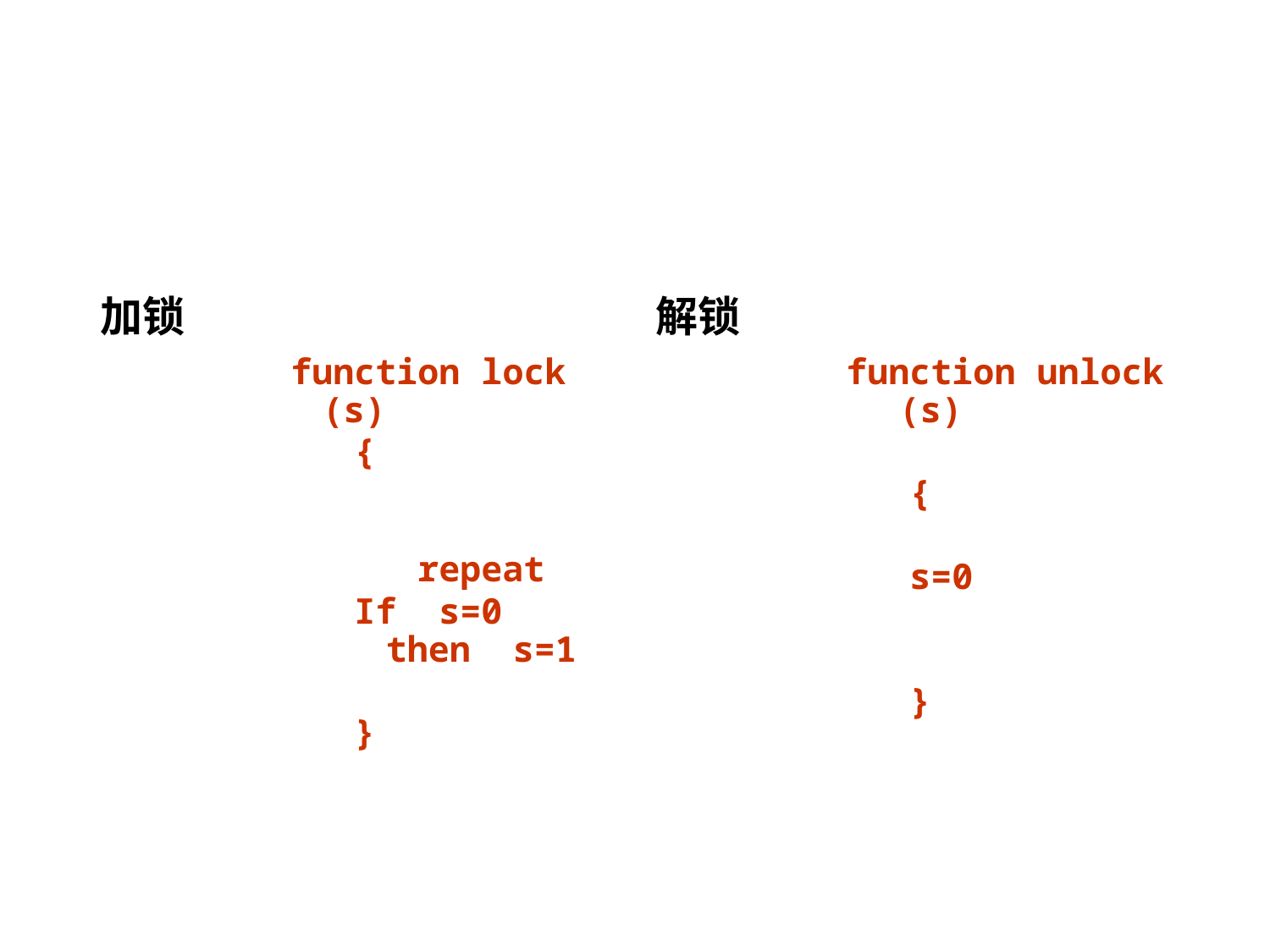

#
加锁
解锁
function lock  (s)
{
   repeat
If  s=0  then  s=1

}

function unlock  (s)

{

s=0

}